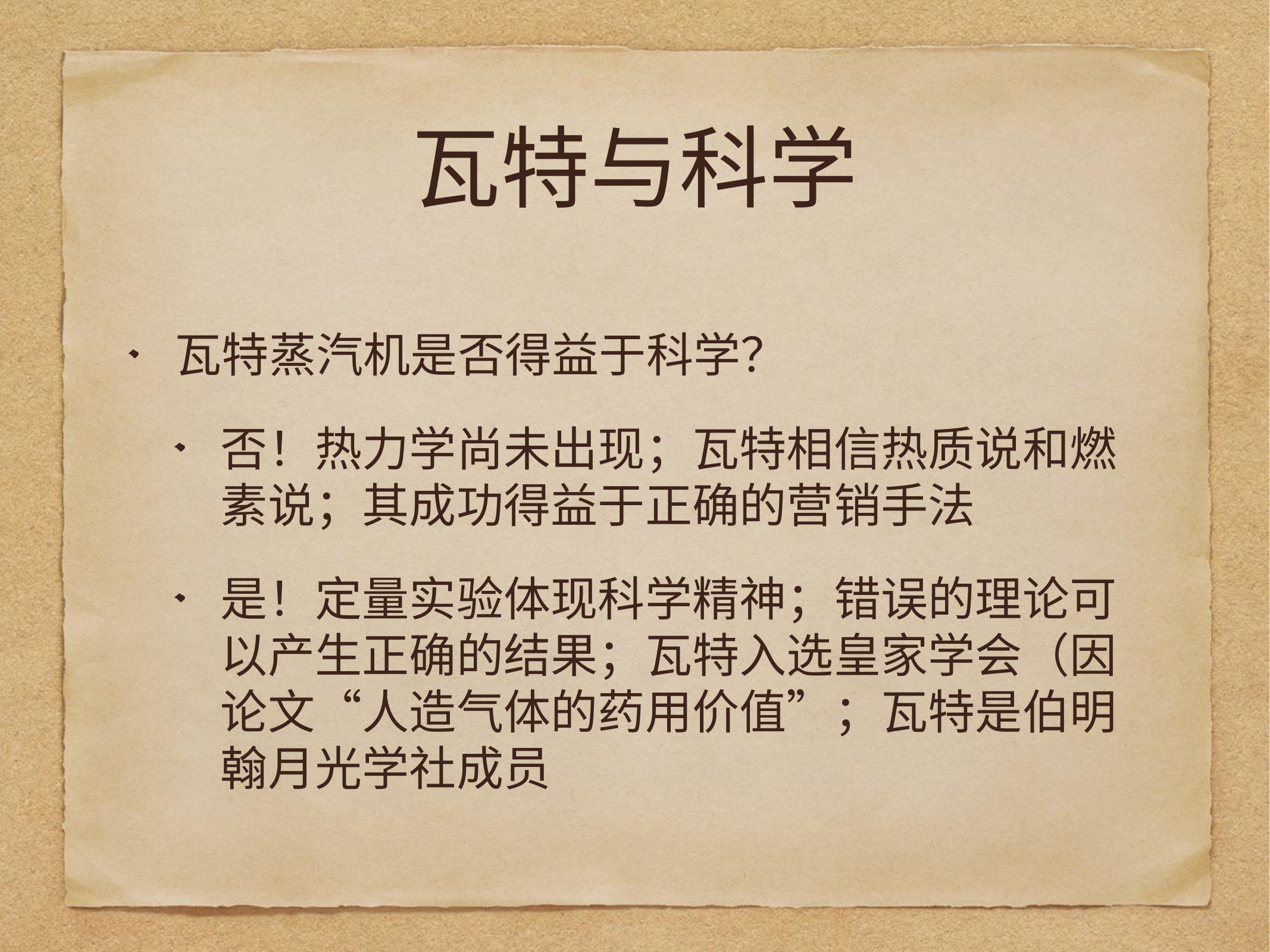

# 瓦特与科学
瓦特蒸汽机是否得益于科学？
否！热力学尚未出现；瓦特相信热质说和燃素说；其成功得益于正确的营销手法
是！定量实验体现科学精神；错误的理论可以产生正确的结果；瓦特入选皇家学会（因论文“人造气体的药用价值”；瓦特是伯明翰月光学社成员